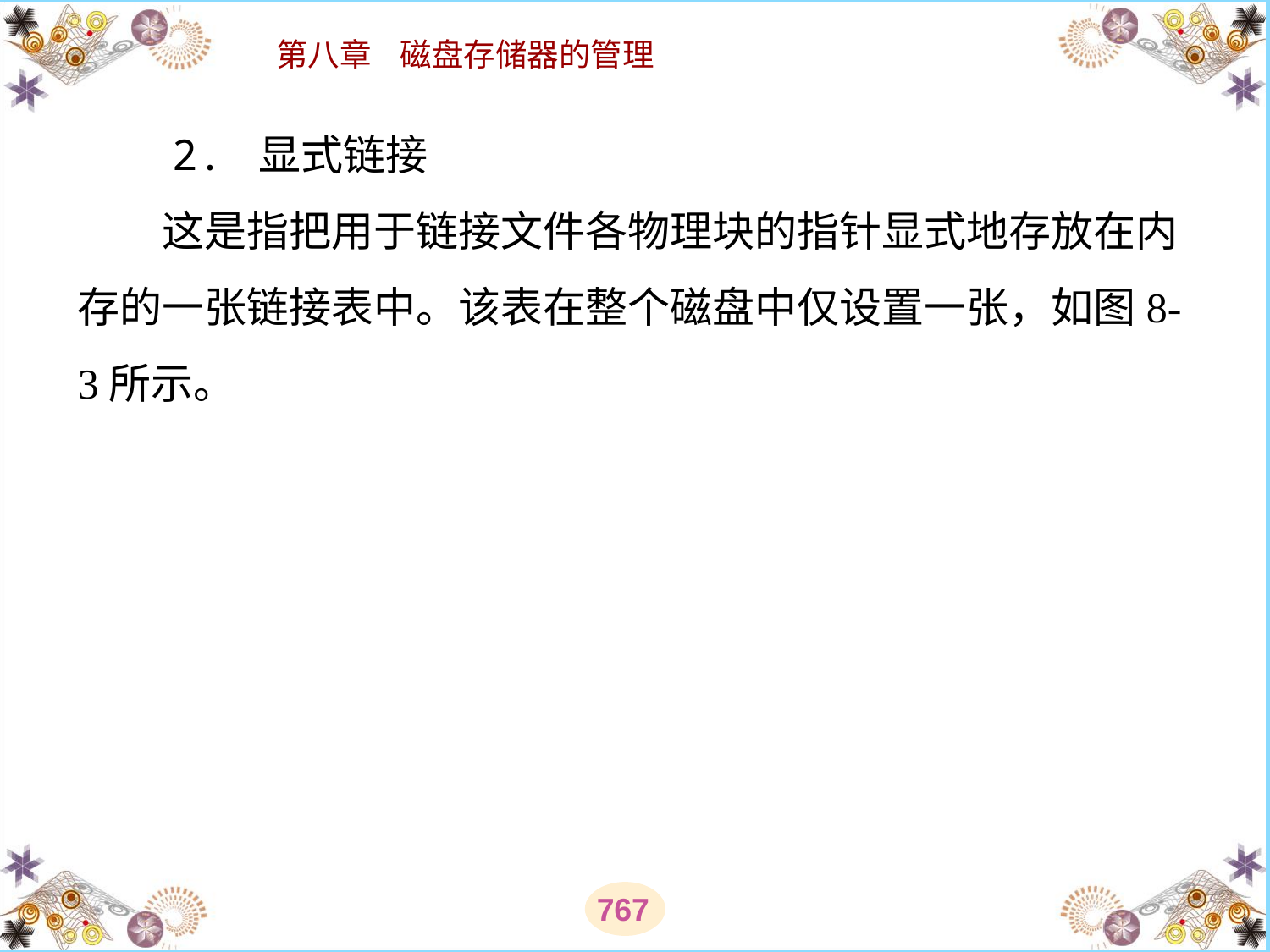

# 2. 显式链接 　　这是指把用于链接文件各物理块的指针显式地存放在内存的一张链接表中。该表在整个磁盘中仅设置一张，如图8-3所示。